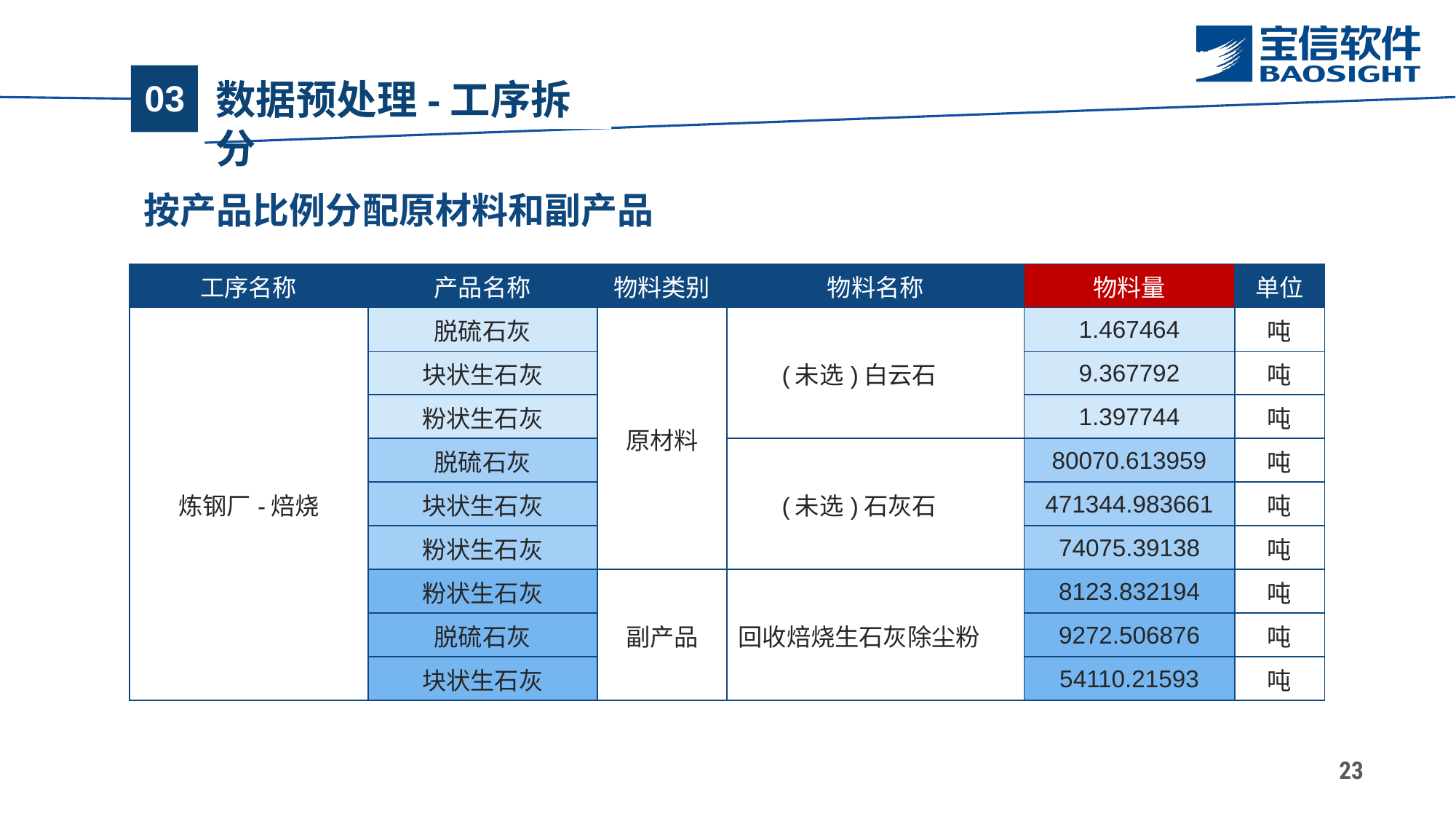

# 数据预处理-工序拆分
03
按产品比例分配原材料和副产品
| 工序名称 | 产品名称 | 物料类别 | 物料名称 | 物料量 | 单位 |
| --- | --- | --- | --- | --- | --- |
| 炼钢厂-焙烧 | 脱硫石灰 | 原材料 | (未选)白云石 | 1.467464 | 吨 |
|  | 块状生石灰 |  |  | 9.367792 | 吨 |
|  | 粉状生石灰 |  |  | 1.397744 | 吨 |
|  | 脱硫石灰 |  | (未选)石灰石 | 80070.613959 | 吨 |
|  | 块状生石灰 |  |  | 471344.983661 | 吨 |
|  | 粉状生石灰 |  |  | 74075.39138 | 吨 |
|  | 粉状生石灰 | 副产品 | 回收焙烧生石灰除尘粉 | 8123.832194 | 吨 |
|  | 脱硫石灰 |  |  | 9272.506876 | 吨 |
|  | 块状生石灰 |  |  | 54110.21593 | 吨 |